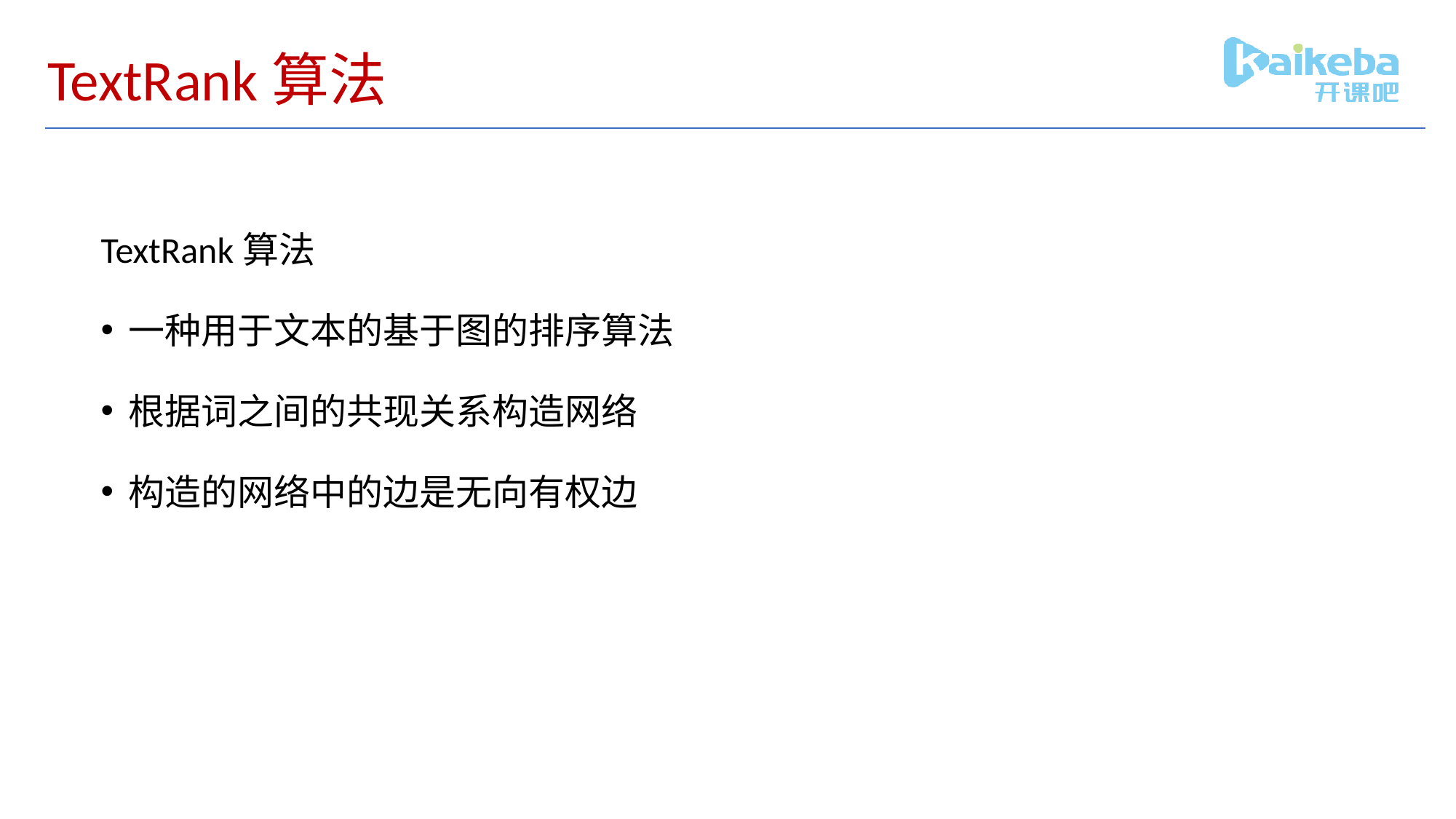

# TextRank算法
TextRank算法
一种用于文本的基于图的排序算法
根据词之间的共现关系构造网络
构造的网络中的边是无向有权边